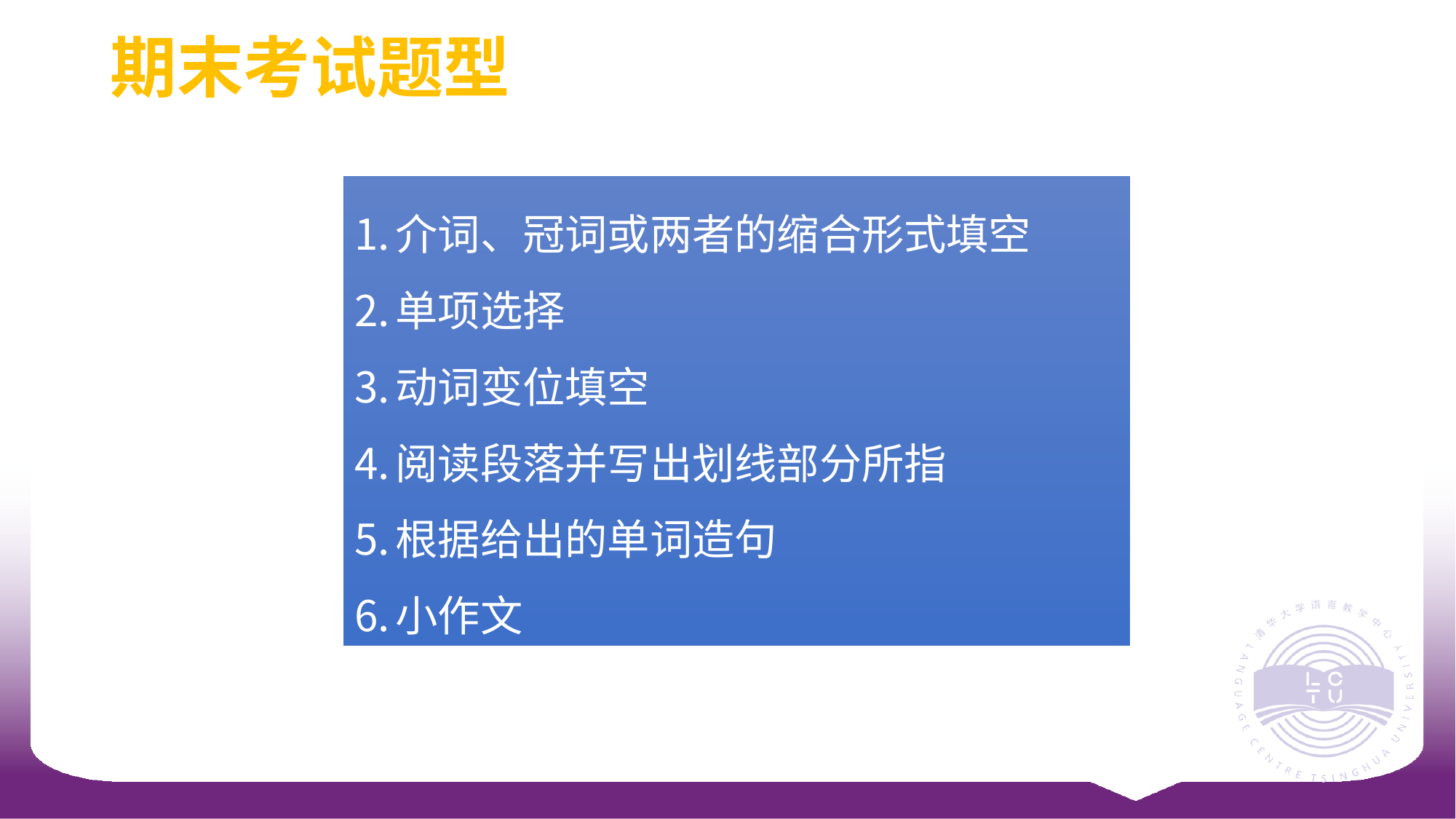

期末考试题型
介词、冠词或两者的缩合形式填空
单项选择
动词变位填空
阅读段落并写出划线部分所指
根据给出的单词造句
小作文